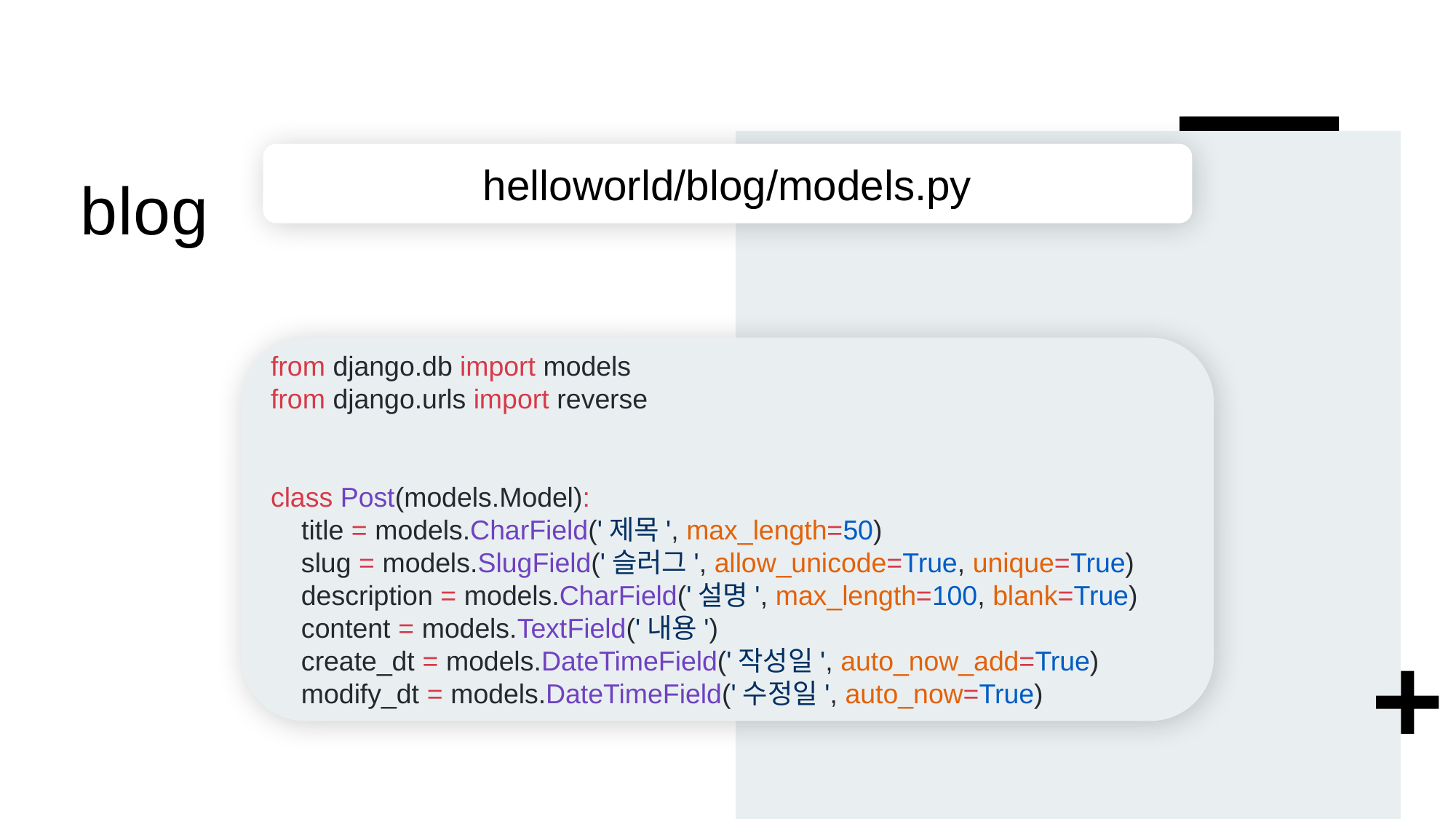

# blog
helloworld/blog/models.py
from django.db import models
from django.urls import reverse
class Post(models.Model):
    title = models.CharField('제목', max_length=50)
    slug = models.SlugField('슬러그', allow_unicode=True, unique=True)
    description = models.CharField('설명', max_length=100, blank=True)
    content = models.TextField('내용')
    create_dt = models.DateTimeField('작성일', auto_now_add=True)
    modify_dt = models.DateTimeField('수정일', auto_now=True)